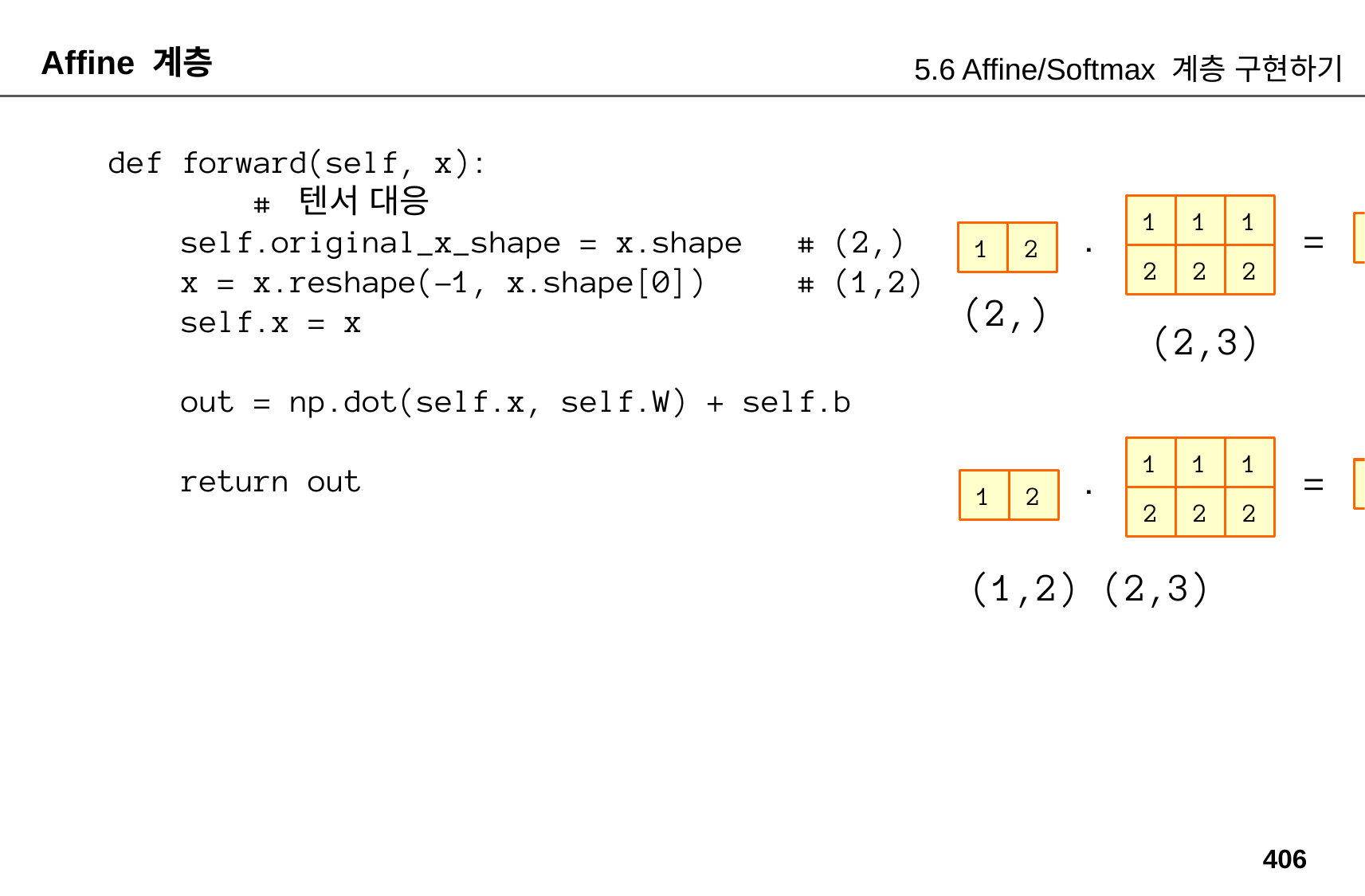

Affine 계층
5.6 Affine/Softmax 계층 구현하기
def forward(self, x):
        # 텐서 대응
    self.original_x_shape = x.shape   # (2,)
    x = x.reshape(-1, x.shape[0])     # (1,2)
    self.x = x

    out = np.dot(self.x, self.W) + self.b

    return out
1
1
1
.
=
5
5
5
1
2
2
2
2
(3,)
(2,)
(2,3)
1
1
1
.
=
5
5
5
1
2
2
2
2
(1,3)
(1,2)
(2,3)